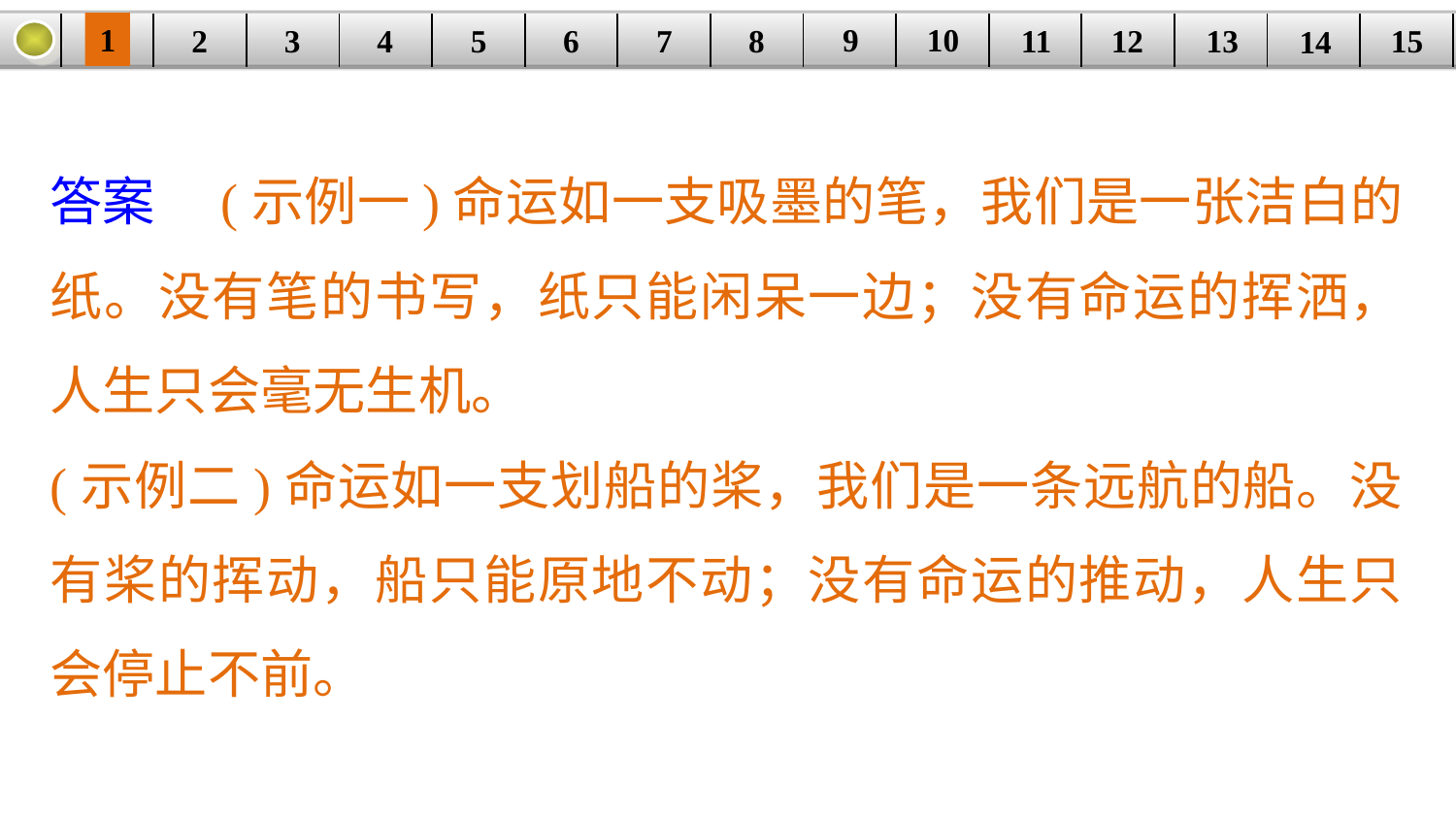

9
10
1
3
4
5
6
8
11
2
12
15
|  |  |  |  |  |  |  |  |  |  |  |  |  |  |  |
| --- | --- | --- | --- | --- | --- | --- | --- | --- | --- | --- | --- | --- | --- | --- |
7
13
14

答案　(示例一)命运如一支吸墨的笔，我们是一张洁白的纸。没有笔的书写，纸只能闲呆一边；没有命运的挥洒，人生只会毫无生机。
(示例二)命运如一支划船的桨，我们是一条远航的船。没有桨的挥动，船只能原地不动；没有命运的推动，人生只会停止不前。